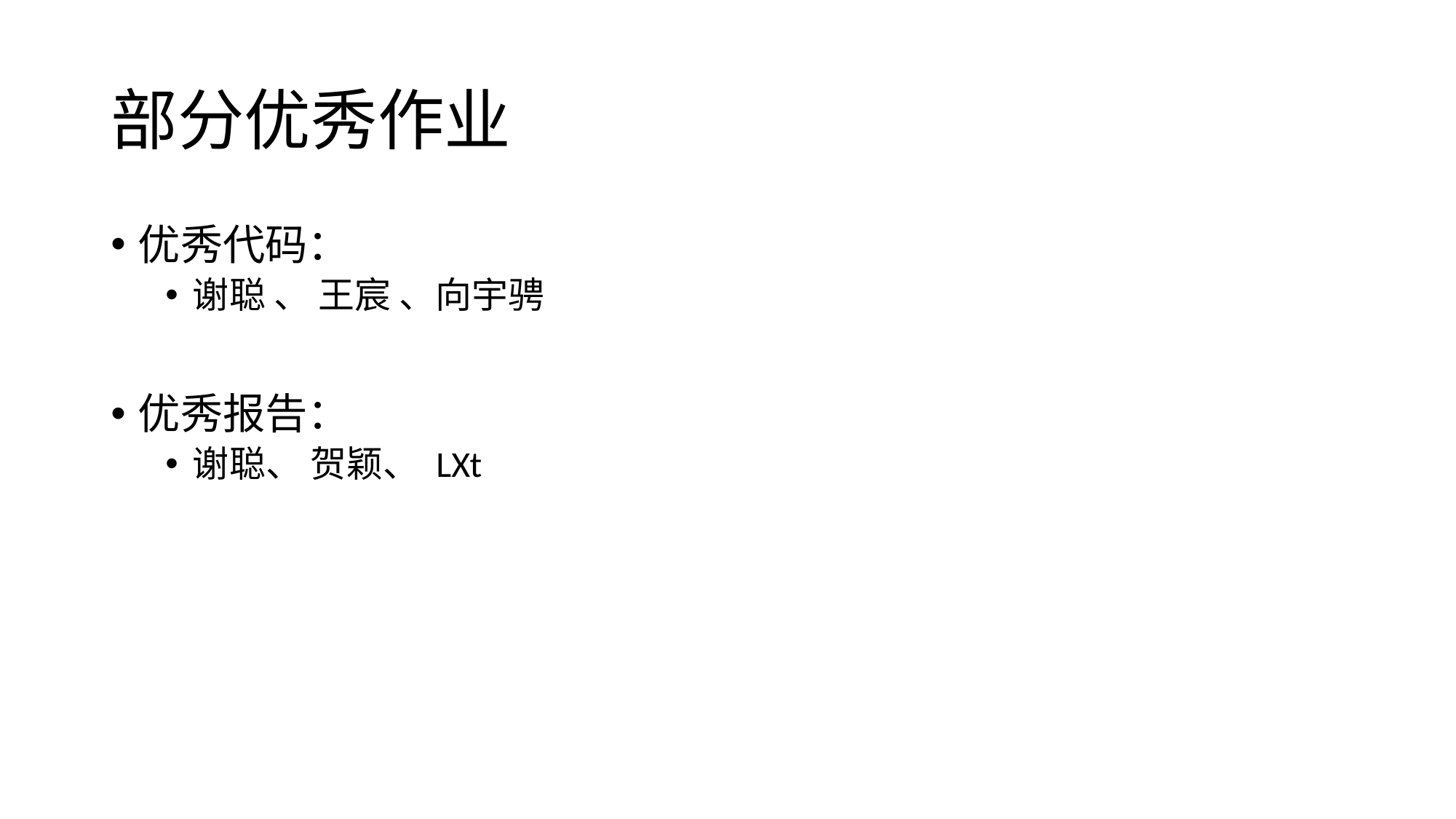

# 部分优秀作业
优秀代码：
谢聪 、 王宸 、向宇骋

优秀报告：
谢聪、 贺颖、 LXt